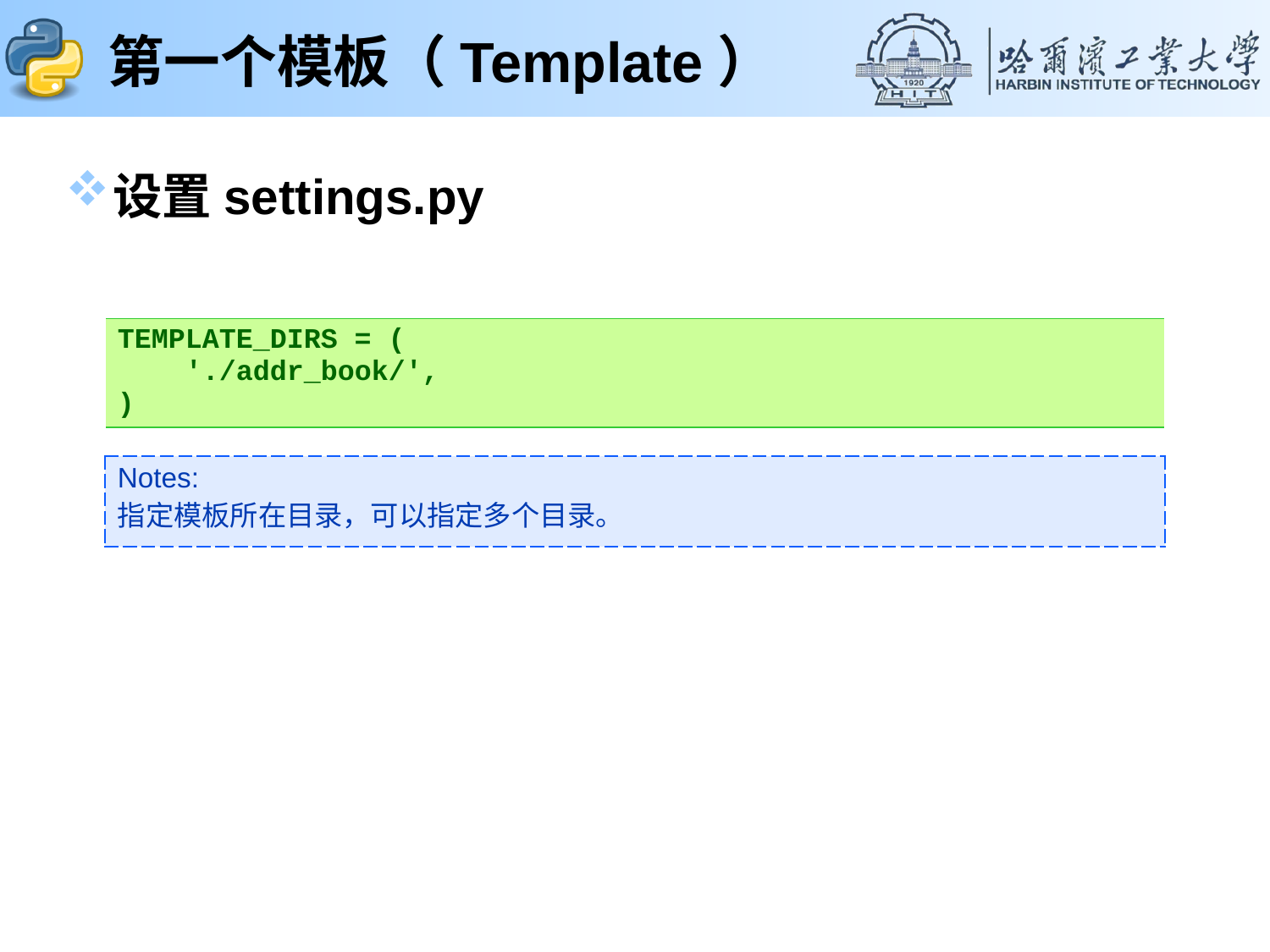

# 第一个模板（Template）
设置settings.py
| TEMPLATE\_DIRS = ( './addr\_book/', ) |
| --- |
| Notes: 指定模板所在目录，可以指定多个目录。 |
| --- |